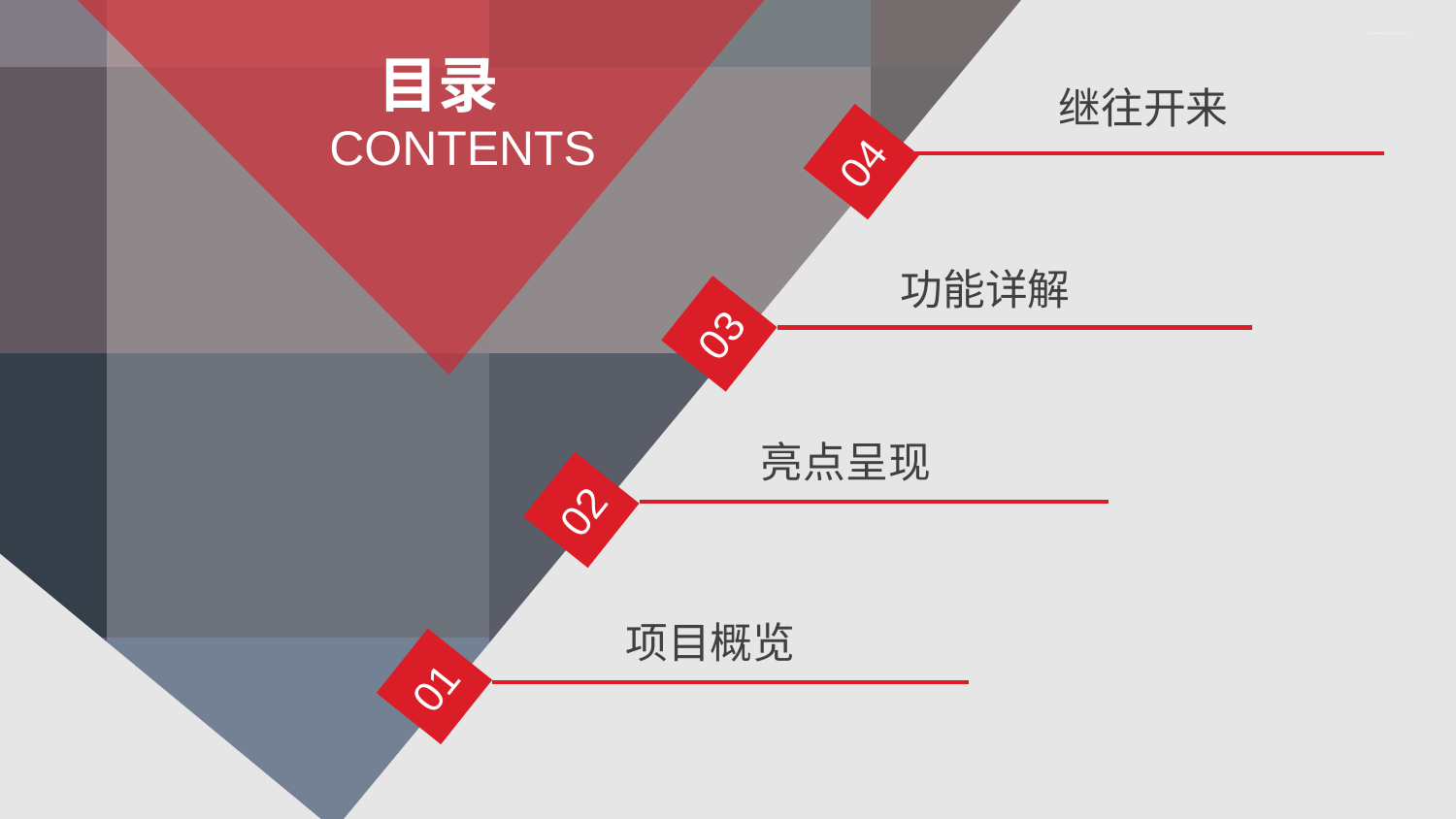

行业PPT模板http://www.www.2ppt.com/hangye/
目录
继往开来
CONTENTS

04
功能详解

03
亮点呈现

02
项目概览

01